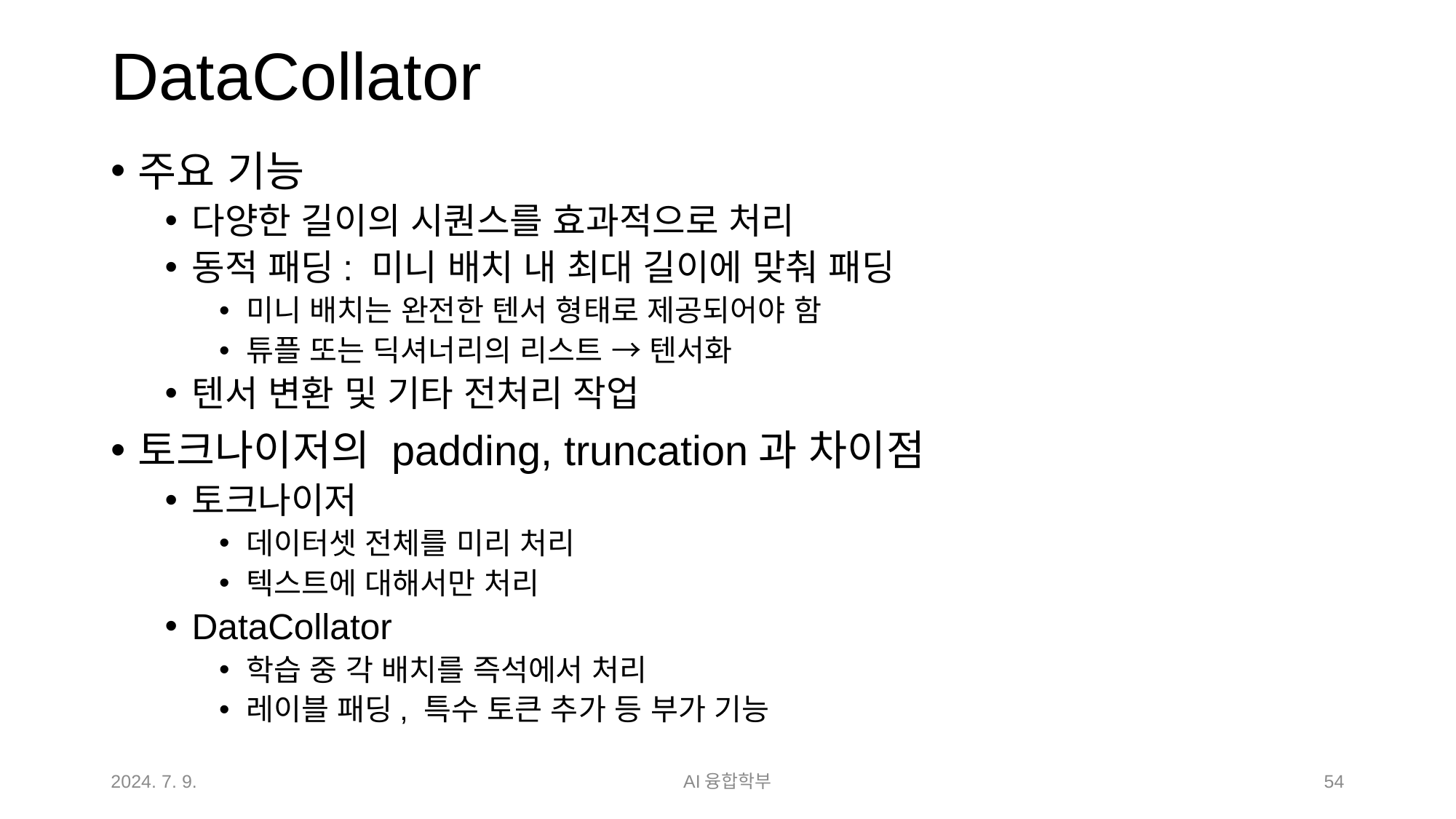

# DataCollator
주요 기능
다양한 길이의 시퀀스를 효과적으로 처리
동적 패딩: 미니 배치 내 최대 길이에 맞춰 패딩
미니 배치는 완전한 텐서 형태로 제공되어야 함
튜플 또는 딕셔너리의 리스트 → 텐서화
텐서 변환 및 기타 전처리 작업
토크나이저의 padding, truncation과 차이점
토크나이저
데이터셋 전체를 미리 처리
텍스트에 대해서만 처리
DataCollator
학습 중 각 배치를 즉석에서 처리
레이블 패딩, 특수 토큰 추가 등 부가 기능

2024. 7. 9.
AI융합학부
54